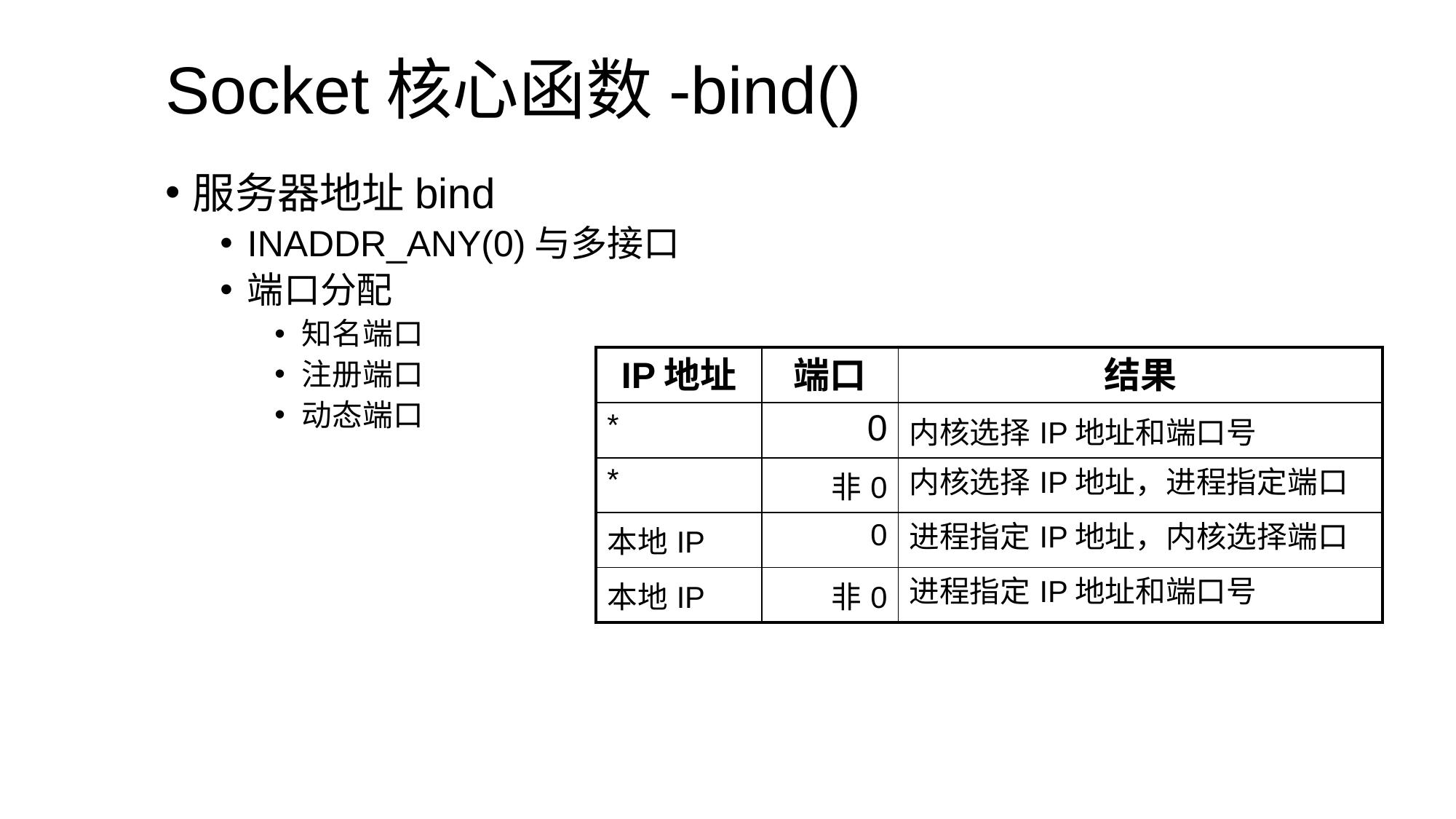

Socket核心函数-bind()
服务器地址bind
INADDR_ANY(0)与多接口
端口分配
知名端口
注册端口
动态端口

| IP地址 | 端口 | 结果 |
| --- | --- | --- |
| \* | 0 | 内核选择IP地址和端口号 |
| \* | 非0 | 内核选择IP地址，进程指定端口 |
| 本地IP | 0 | 进程指定IP地址，内核选择端口 |
| 本地IP | 非0 | 进程指定IP地址和端口号 |